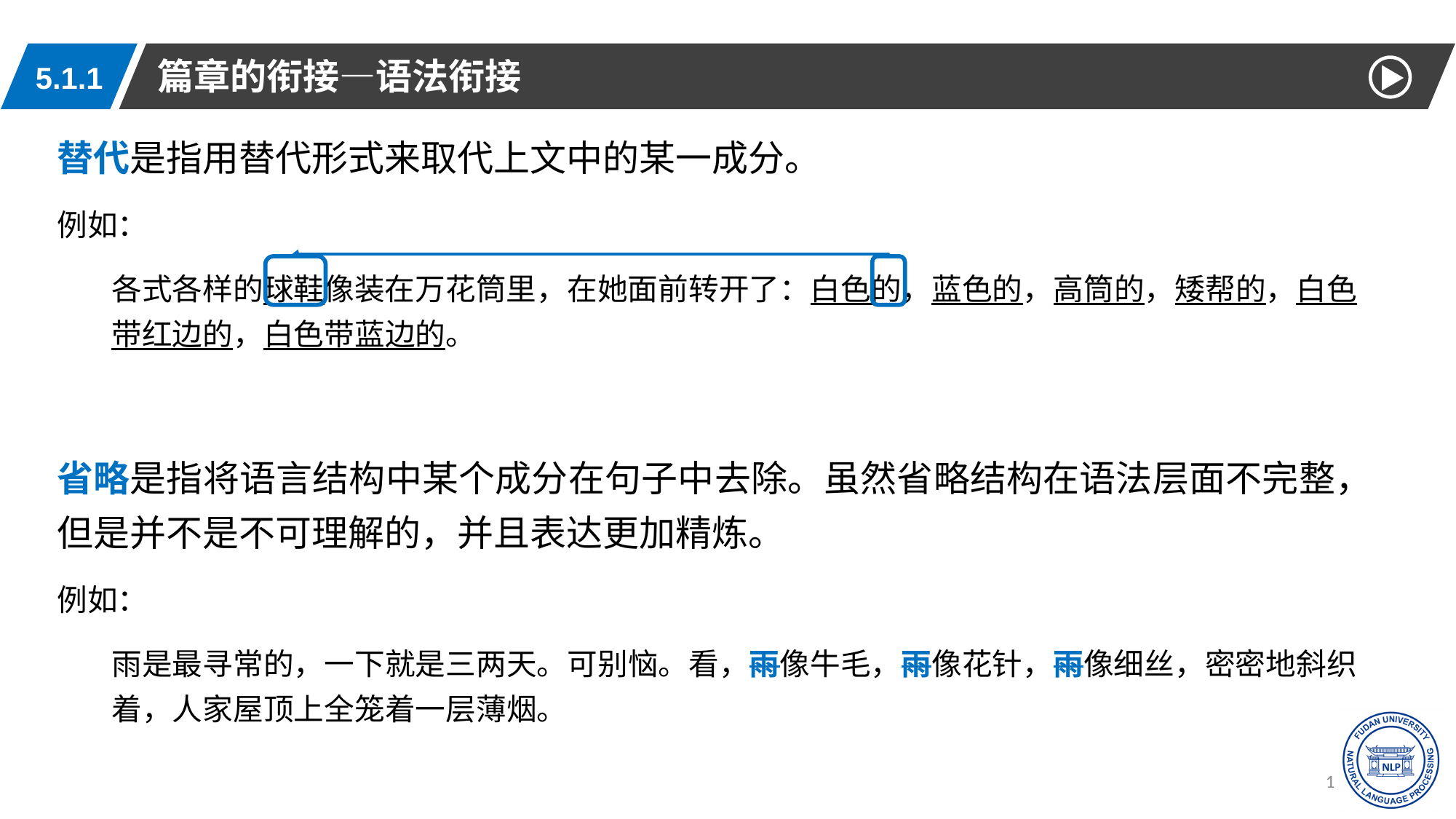

篇章的衔接—语法衔接
5.1.1

替代是指用替代形式来取代上文中的某一成分。
例如：
各式各样的球鞋像装在万花筒里，在她面前转开了：白色的，蓝色的，高筒的，矮帮的，白色带红边的，白色带蓝边的。

省略是指将语言结构中某个成分在句子中去除。虽然省略结构在语法层面不完整，但是并不是不可理解的，并且表达更加精炼。
例如：
雨是最寻常的，一下就是三两天。可别恼。看，雨像牛毛，雨像花针，雨像细丝，密密地斜织着，人家屋顶上全笼着一层薄烟。
11